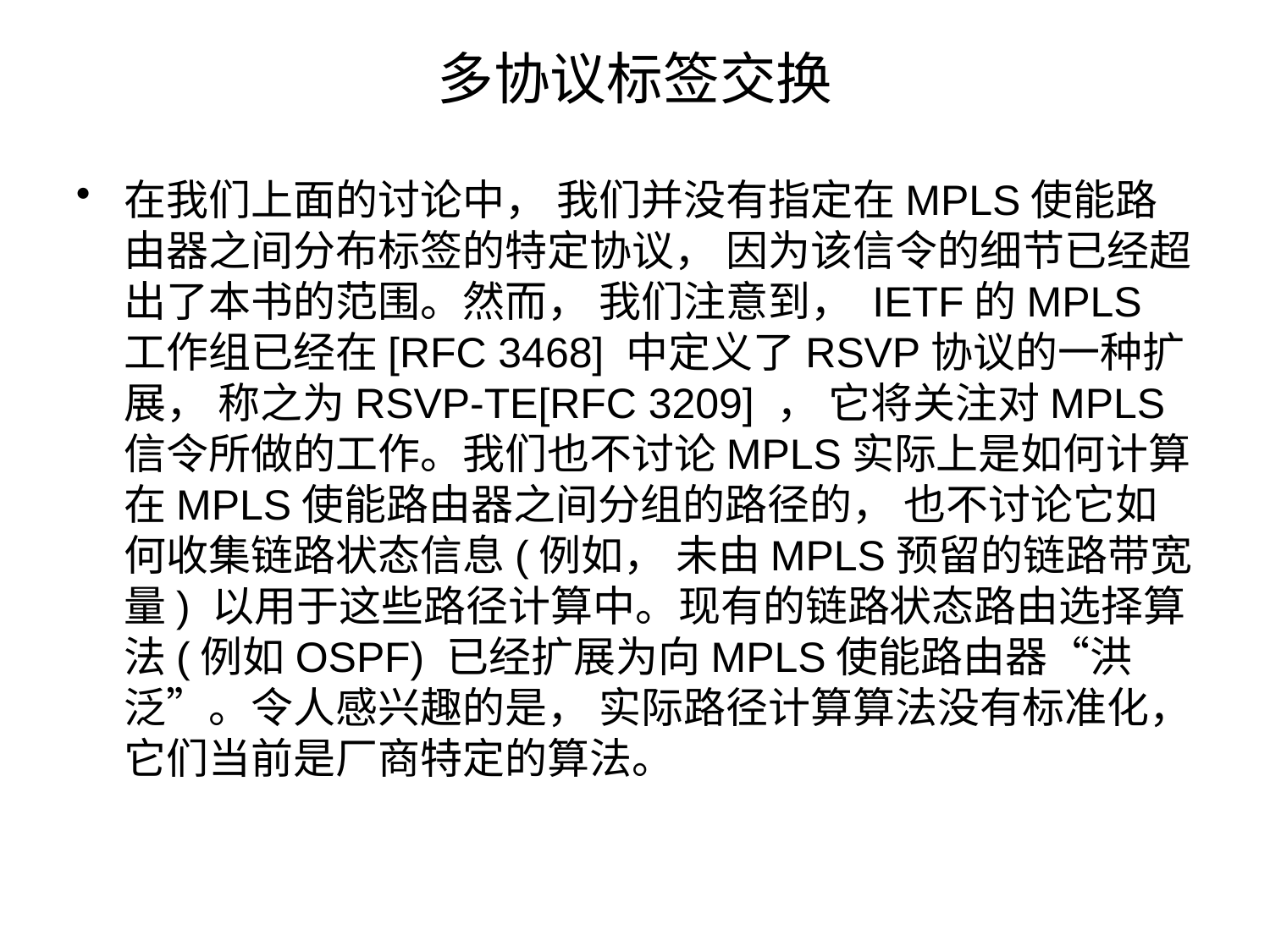

# 多协议标签交换
在我们上面的讨论中， 我们并没有指定在MPLS使能路由器之间分布标签的特定协议， 因为该信令的细节已经超出了本书的范围。然而， 我们注意到， IETF的MPLS工作组已经在[RFC 3468] 中定义了RSVP协议的一种扩展， 称之为RSVP-TE[RFC 3209] ， 它将关注对MPLS信令所做的工作。我们也不讨论MPLS实际上是如何计算在MPLS使能路由器之间分组的路径的， 也不讨论它如何收集链路状态信息(例如， 未由MPLS预留的链路带宽量) 以用于这些路径计算中。现有的链路状态路由选择算法(例如OSPF) 已经扩展为向MPLS使能路由器“洪泛”。令人感兴趣的是， 实际路径计算算法没有标准化， 它们当前是厂商特定的算法。